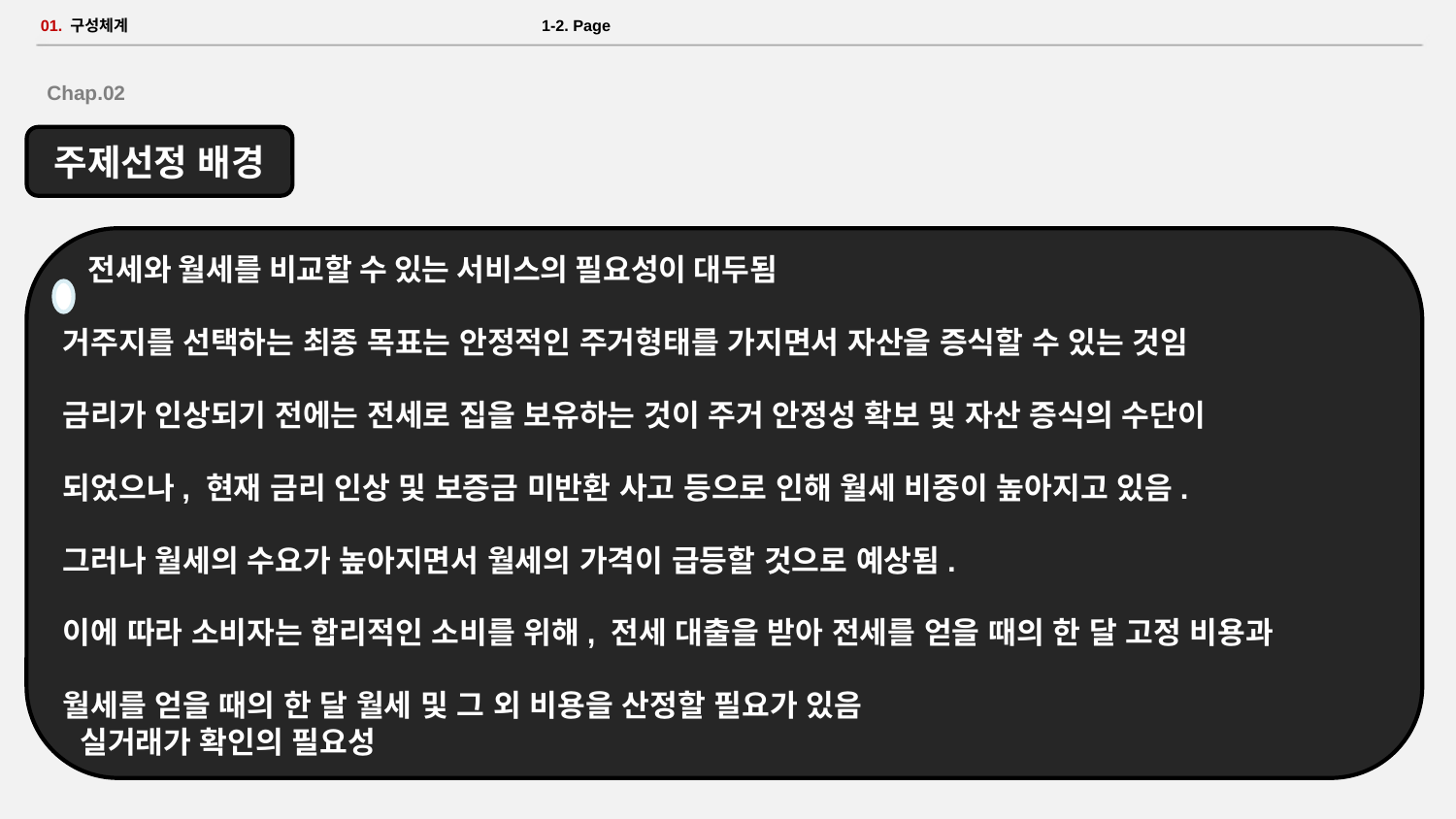

# 01. 구성체계                                                   						                           1-2. Page
Chap.02
주제선정 배경

     전세와 월세를 비교할 수 있는 서비스의 필요성이 대두됨

 거주지를 선택하는 최종 목표는 안정적인 주거형태를 가지면서 자산을 증식할 수 있는 것임

 금리가 인상되기 전에는 전세로 집을 보유하는 것이 주거 안정성 확보 및 자산 증식의 수단이

 되었으나, 현재 금리 인상 및 보증금 미반환 사고 등으로 인해 월세 비중이 높아지고 있음.

 그러나 월세의 수요가 높아지면서 월세의 가격이 급등할 것으로 예상됨.

 이에 따라 소비자는 합리적인 소비를 위해, 전세 대출을 받아 전세를 얻을 때의 한 달 고정 비용과

 월세를 얻을 때의 한 달 월세 및 그 외 비용을 산정할 필요가 있음
   실거래가 확인의 필요성